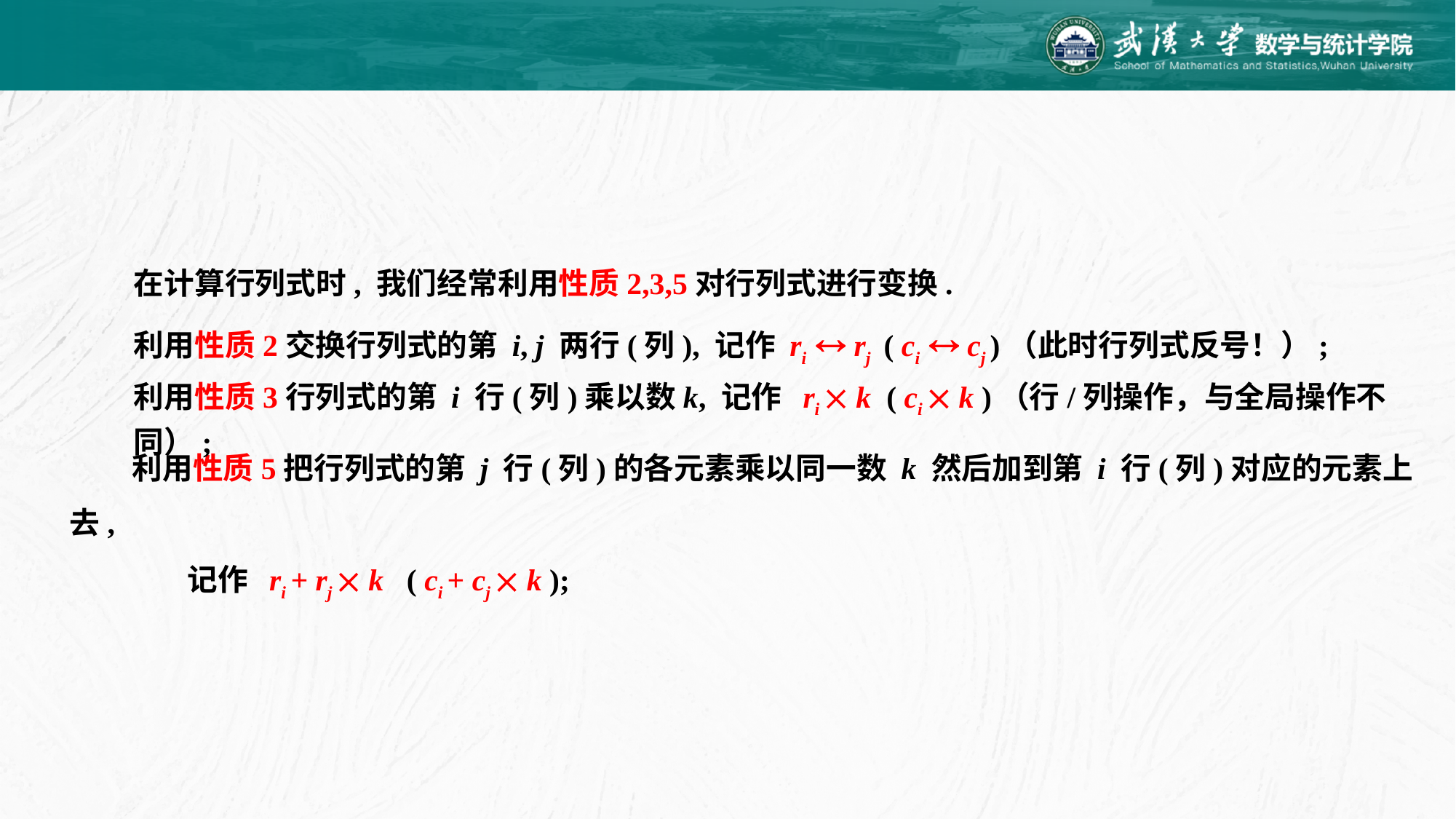

在计算行列式时, 我们经常利用性质2,3,5对行列式进行变换.
利用性质2交换行列式的第 i, j 两行(列), 记作 ri  ↔ rj   ( ci  ↔ cj )（此时行列式反号！）;
利用性质3行列式的第 i 行(列)乘以数k, 记作  ri × k  ( ci × k )（行/列操作，与全局操作不同）;
        利用性质5把行列式的第 j 行(列)的各元素乘以同一数 k 然后加到第 i 行(列)对应的元素上去,
                记作  ri + rj × k   ( ci + cj × k );